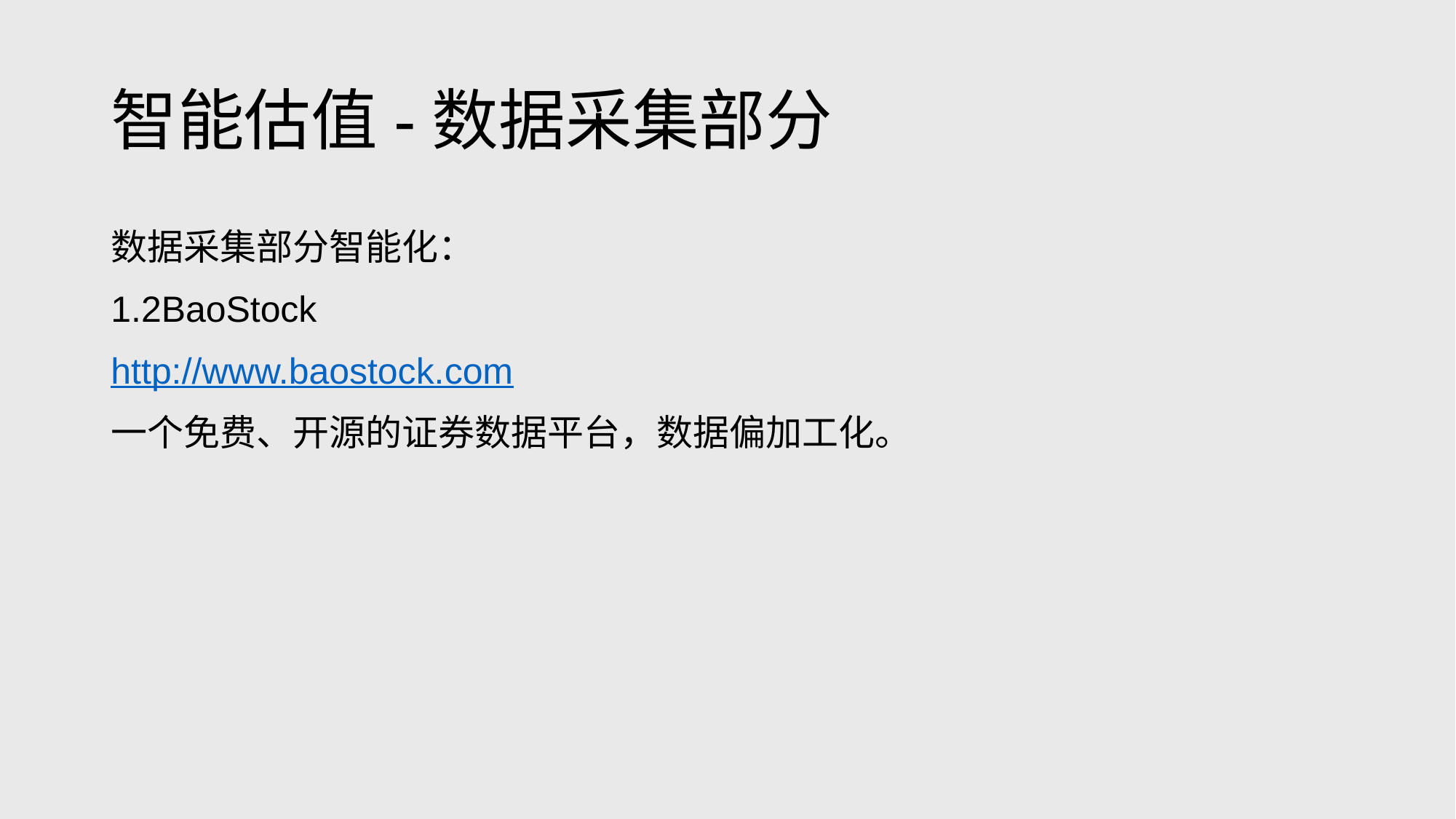

# 智能估值-数据采集部分
数据采集部分智能化：
1.2BaoStock
http://www.baostock.com
一个免费、开源的证券数据平台，数据偏加工化。